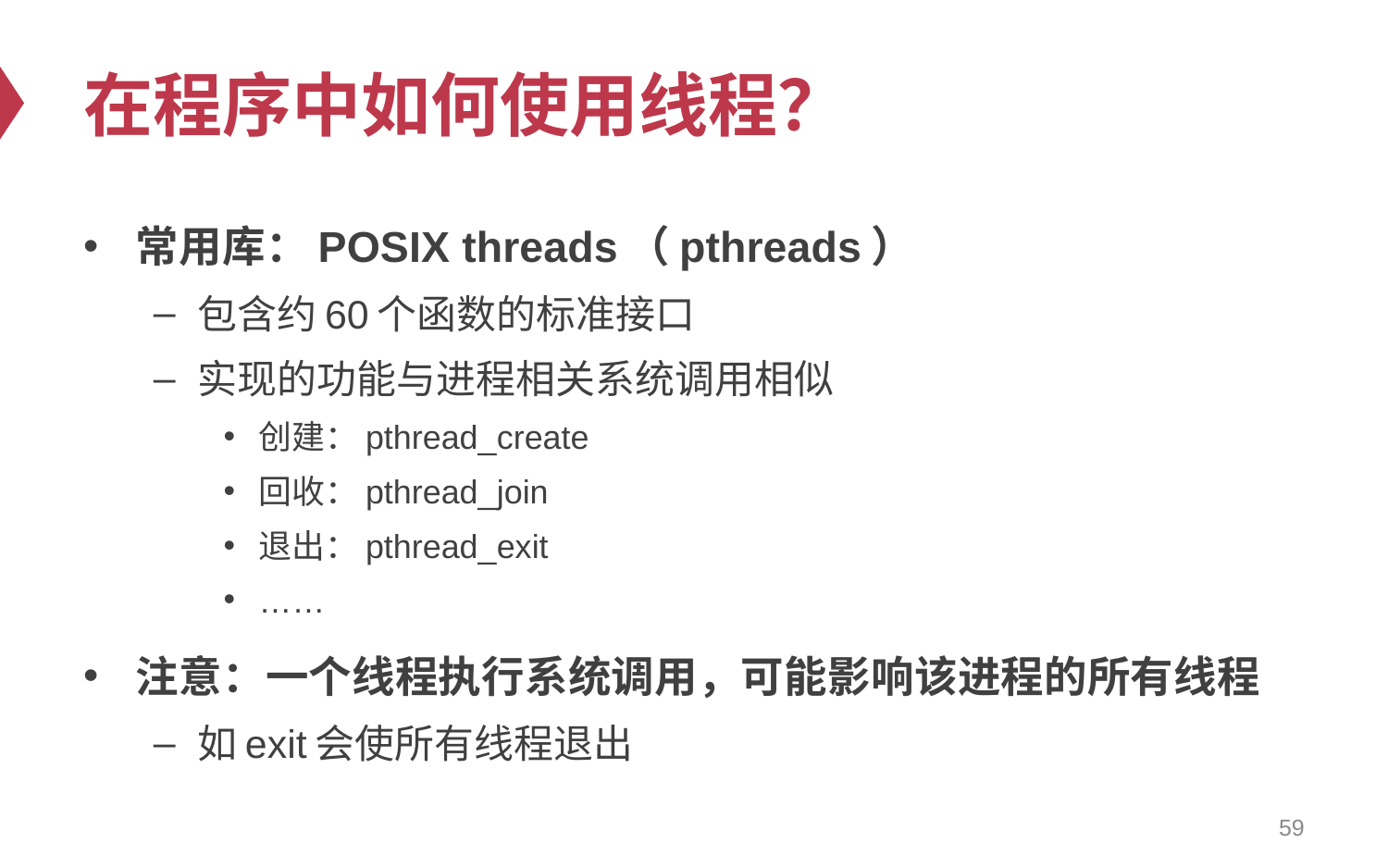

# 在程序中如何使用线程？
常用库：POSIX threads（pthreads）
包含约60个函数的标准接口
实现的功能与进程相关系统调用相似
创建：pthread_create
回收：pthread_join
退出：pthread_exit
……
注意：一个线程执行系统调用，可能影响该进程的所有线程
如exit会使所有线程退出

59